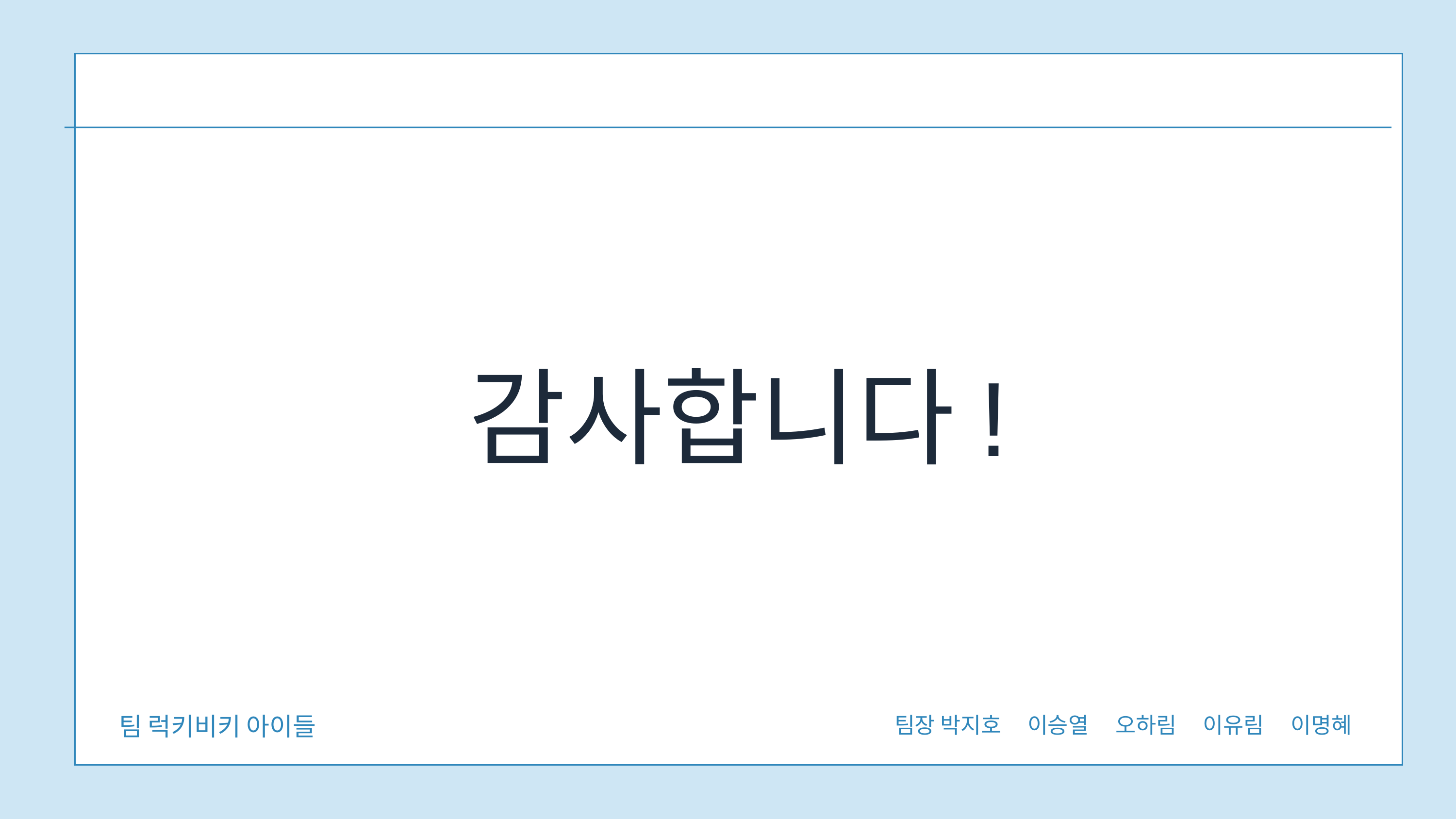

감사합니다!
팀 럭키비키 아이들
팀장 박지호
이승열
오하림
이유림
이명혜